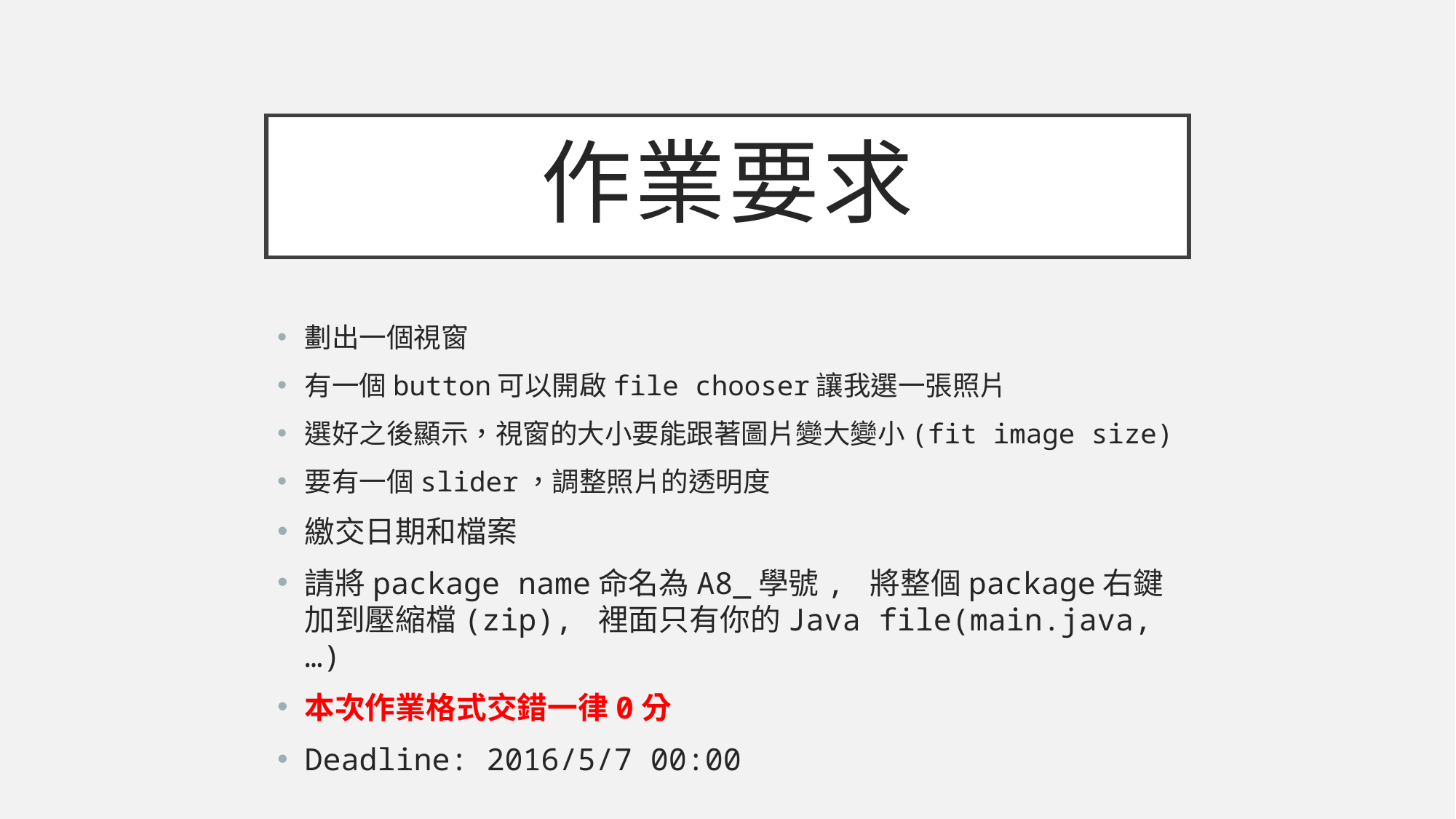

# 作業要求
劃出一個視窗
有一個button可以開啟file chooser讓我選一張照片
選好之後顯示，視窗的大小要能跟著圖片變大變小(fit image size)
要有一個slider，調整照片的透明度
繳交日期和檔案
請將package name命名為A8_學號, 將整個package右鍵加到壓縮檔(zip), 裡面只有你的Java file(main.java, …)
本次作業格式交錯一律0分
Deadline: 2016/5/7 00:00